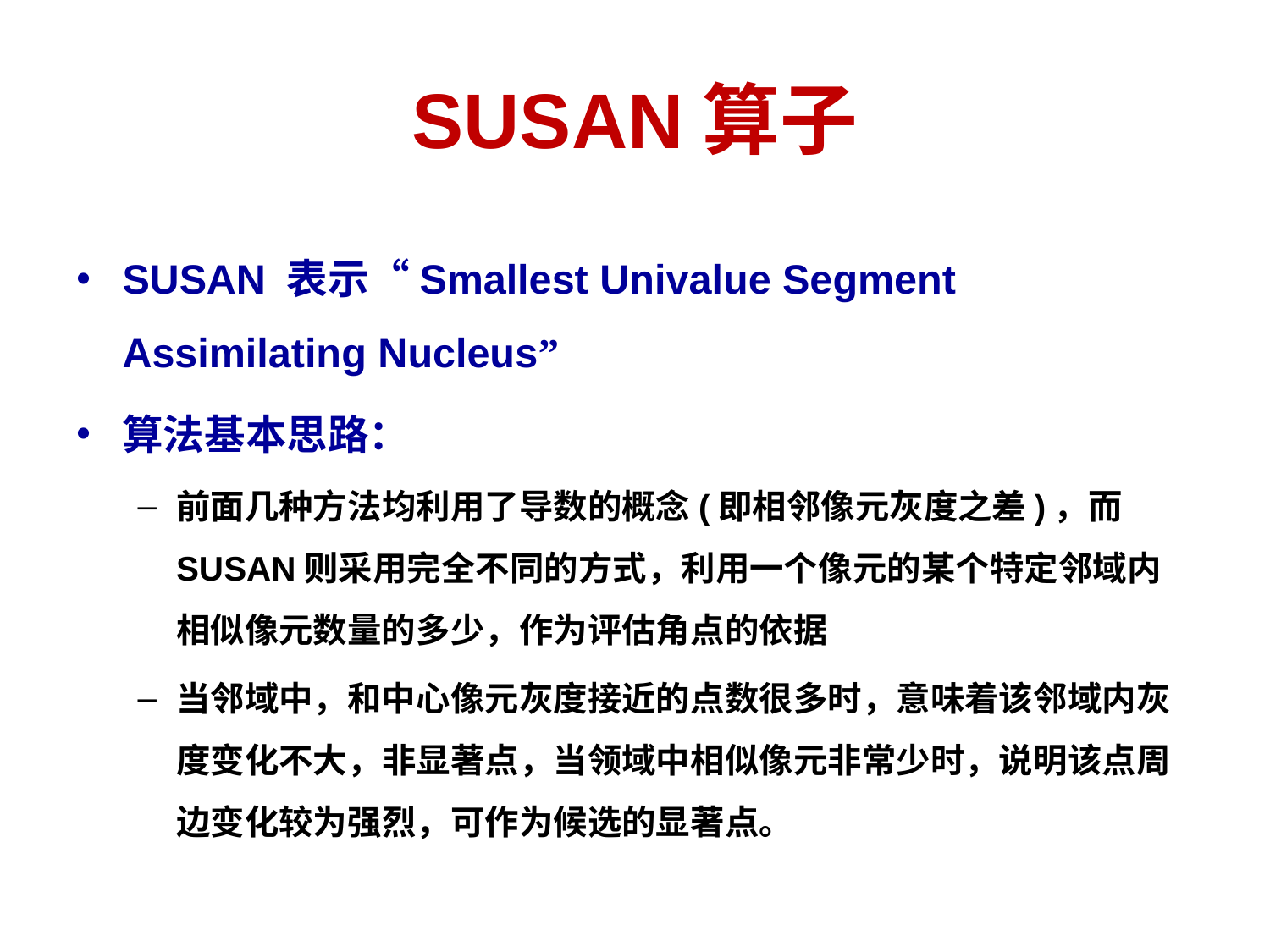

# SUSAN算子
SUSAN 表示“Smallest Univalue Segment Assimilating Nucleus”
算法基本思路：
前面几种方法均利用了导数的概念(即相邻像元灰度之差)，而SUSAN则采用完全不同的方式，利用一个像元的某个特定邻域内相似像元数量的多少，作为评估角点的依据
当邻域中，和中心像元灰度接近的点数很多时，意味着该邻域内灰度变化不大，非显著点，当领域中相似像元非常少时，说明该点周边变化较为强烈，可作为候选的显著点。